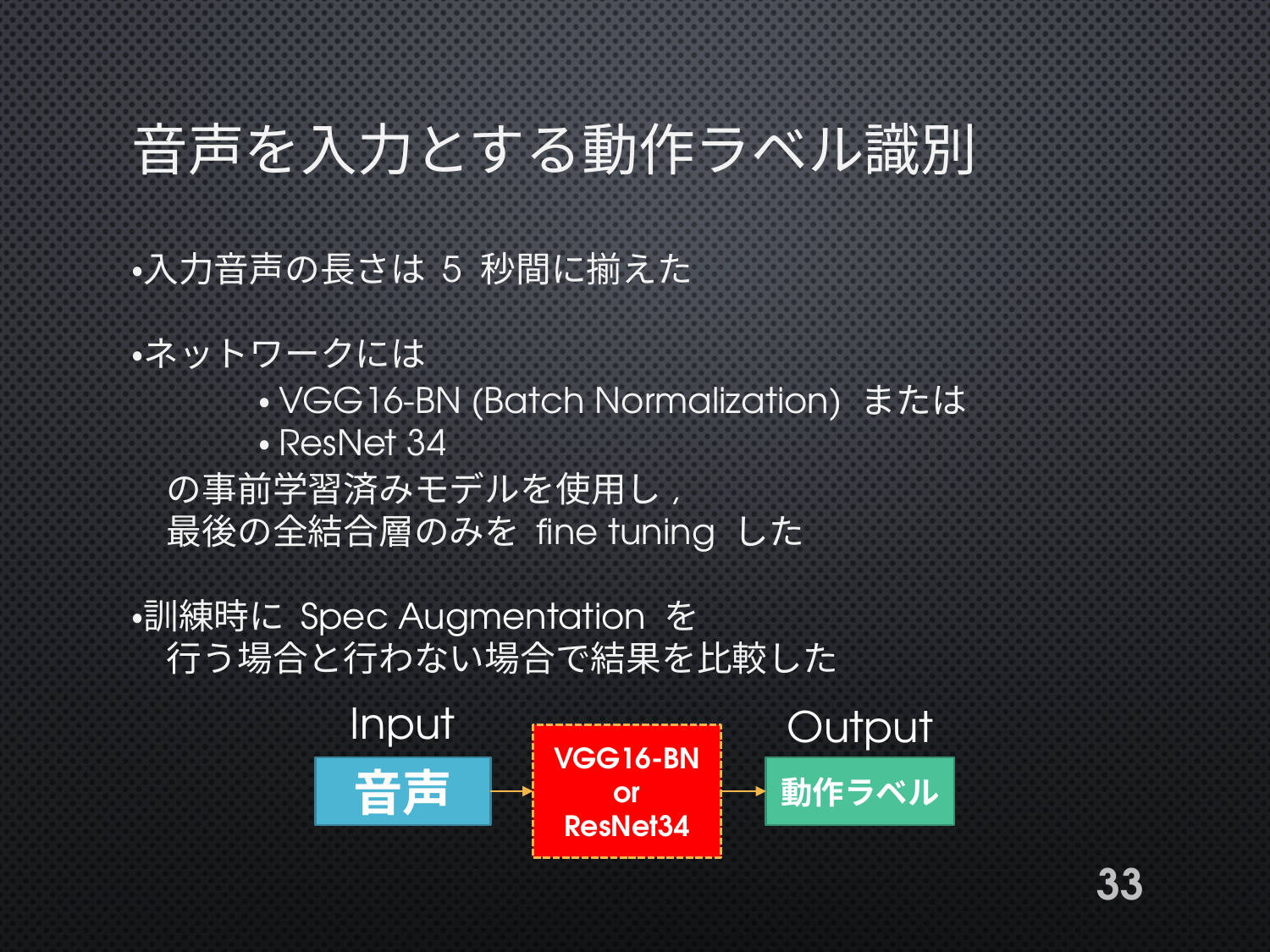

# 音声を入力とする動作ラベル識別
・入力音声の長さは 5 秒間に揃えた

・ネットワークには

	・VGG16-BN (Batch Normalization) または
	・ResNet 34

　の事前学習済みモデルを使用し,
　最後の全結合層のみを fine tuning した

・訓練時に Spec Augmentation を
　行う場合と行わない場合で結果を比較した
Input
Output
VGG16-BN
or
ResNet34
音声
動作ラベル
33